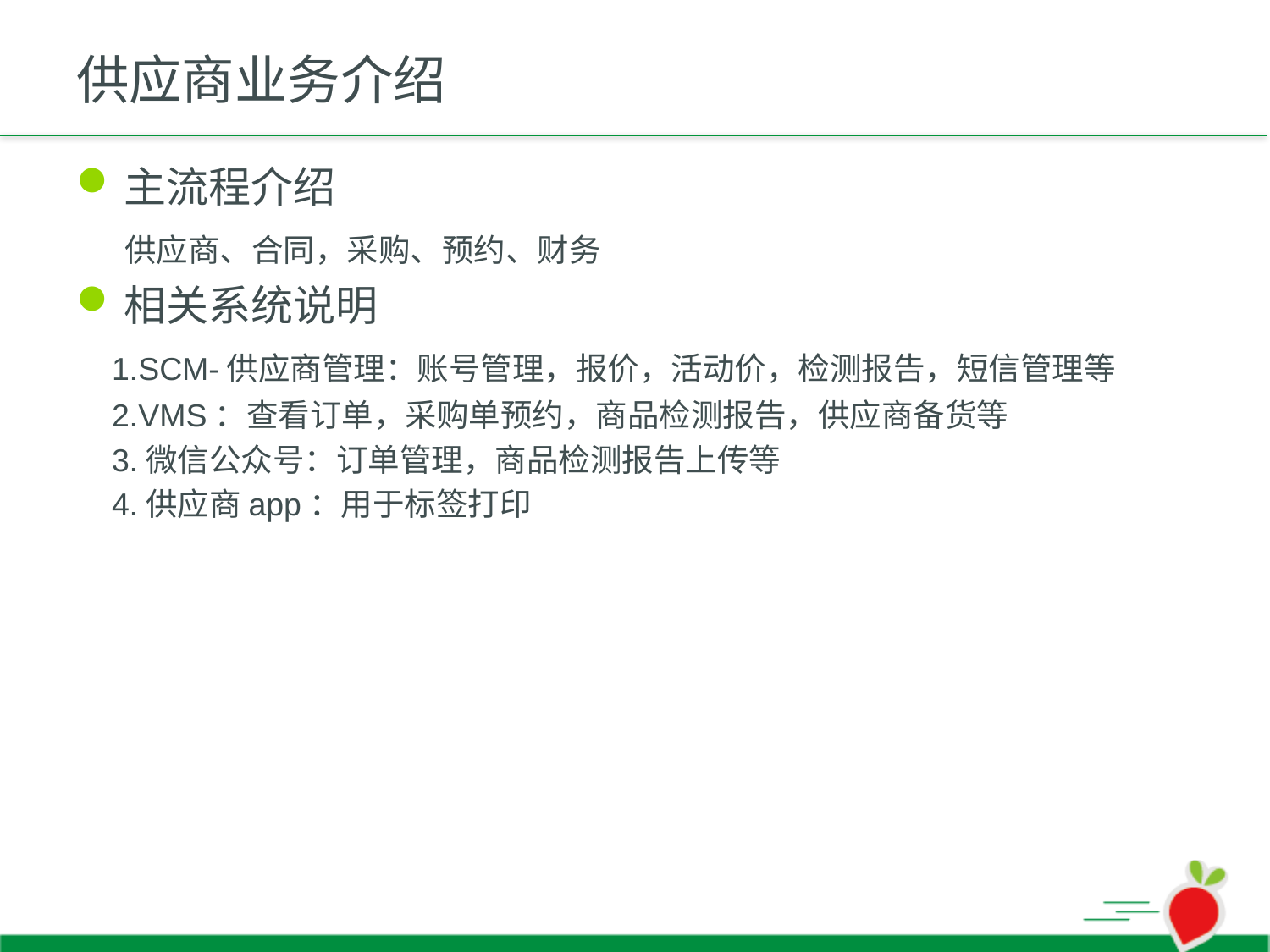

# 供应商业务介绍
主流程介绍
    供应商、合同，采购、预约、财务
相关系统说明
   1.SCM-供应商管理：账号管理，报价，活动价，检测报告，短信管理等
    2.VMS：查看订单，采购单预约，商品检测报告，供应商备货等
    3.微信公众号：订单管理，商品检测报告上传等
    4.供应商app：用于标签打印